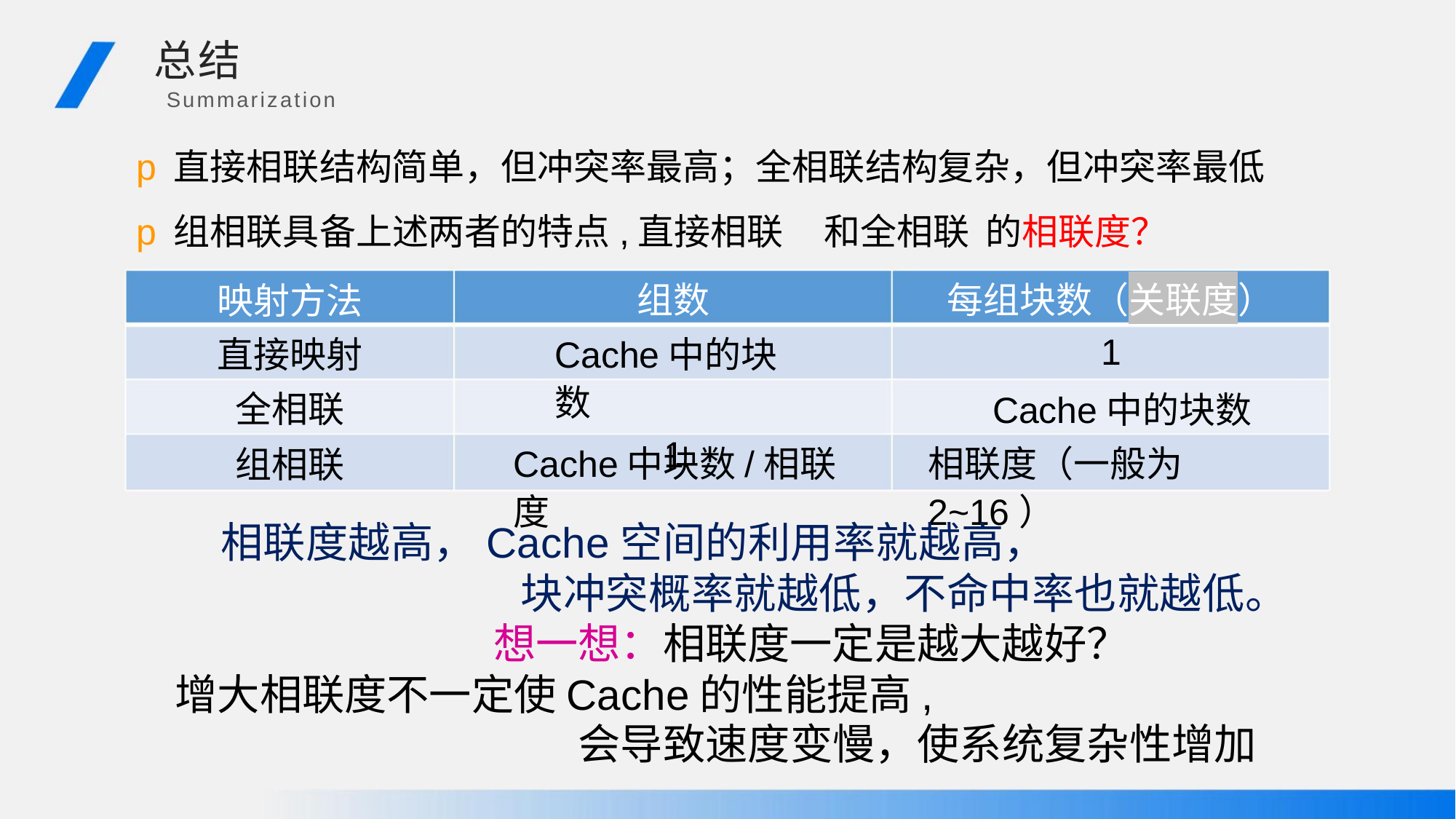

总结
Summarization
p直接相联结构简单，但冲突率最高；全相联结构复杂，但冲突率最低
p组相联具备上述两者的特点,直接相联 和全相联 的相联度？
映射方法
直接映射
全相联
组数
Cache中的块数
1
每组块数（关联度）
1
Cache中的块数
相联度（一般为2~16）
组相联
Cache中块数/相联度
相联度越高，Cache空间的利用率就越高，
块冲突概率就越低，不命中率也就越低。
想一想：相联度一定是越大越好？
增大相联度不一定使Cache的性能提高,
会导致速度变慢，使系统复杂性增加